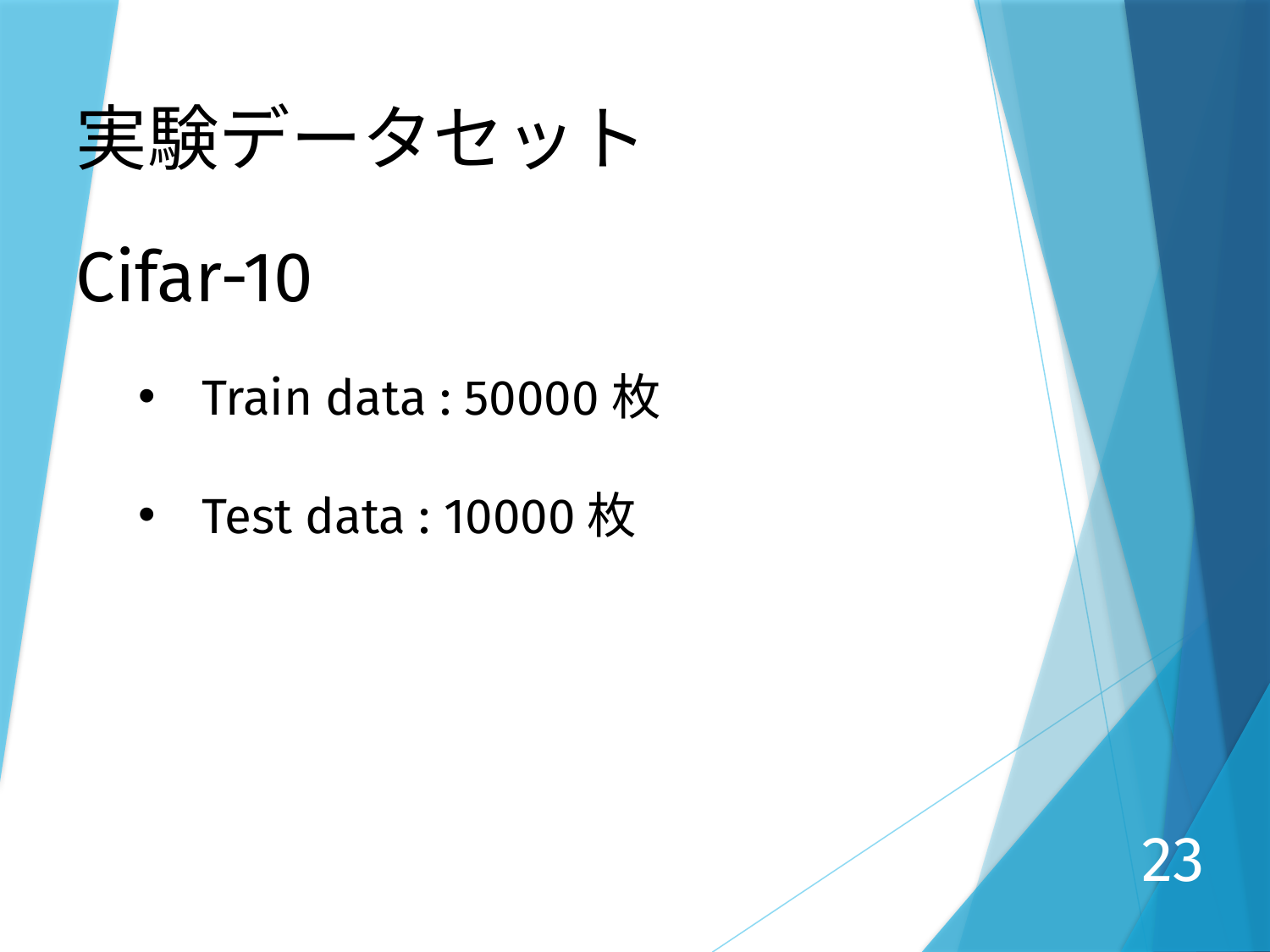

実験データセット
Cifar-10
Train data : 50000枚

Test data : 10000枚
23